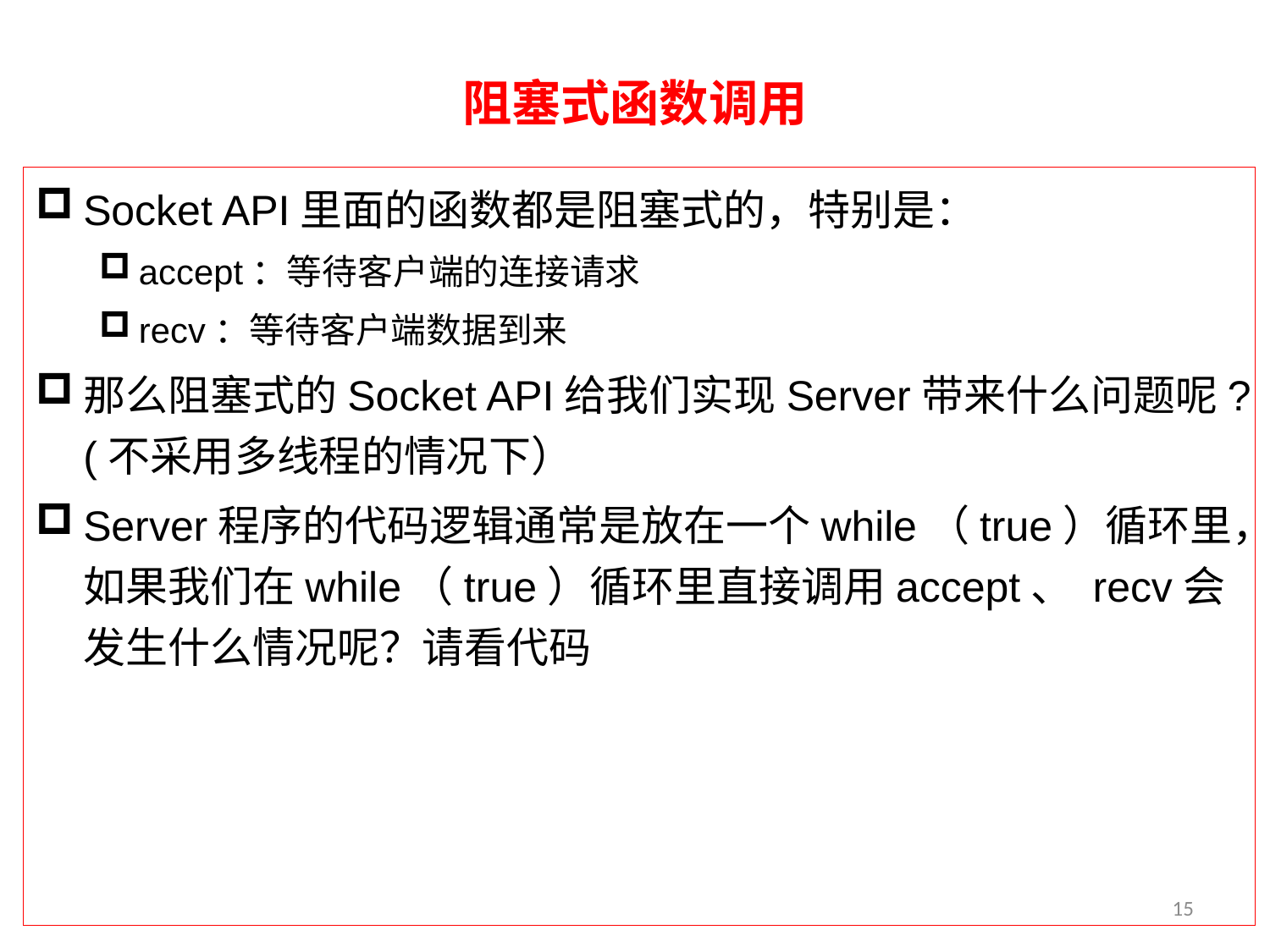

# 阻塞式函数调用
Socket API里面的函数都是阻塞式的，特别是：
accept：等待客户端的连接请求
recv：等待客户端数据到来
那么阻塞式的Socket API给我们实现Server带来什么问题呢?(不采用多线程的情况下）
Server程序的代码逻辑通常是放在一个while（true）循环里，如果我们在while（true）循环里直接调用accept、 recv会发生什么情况呢？请看代码
15